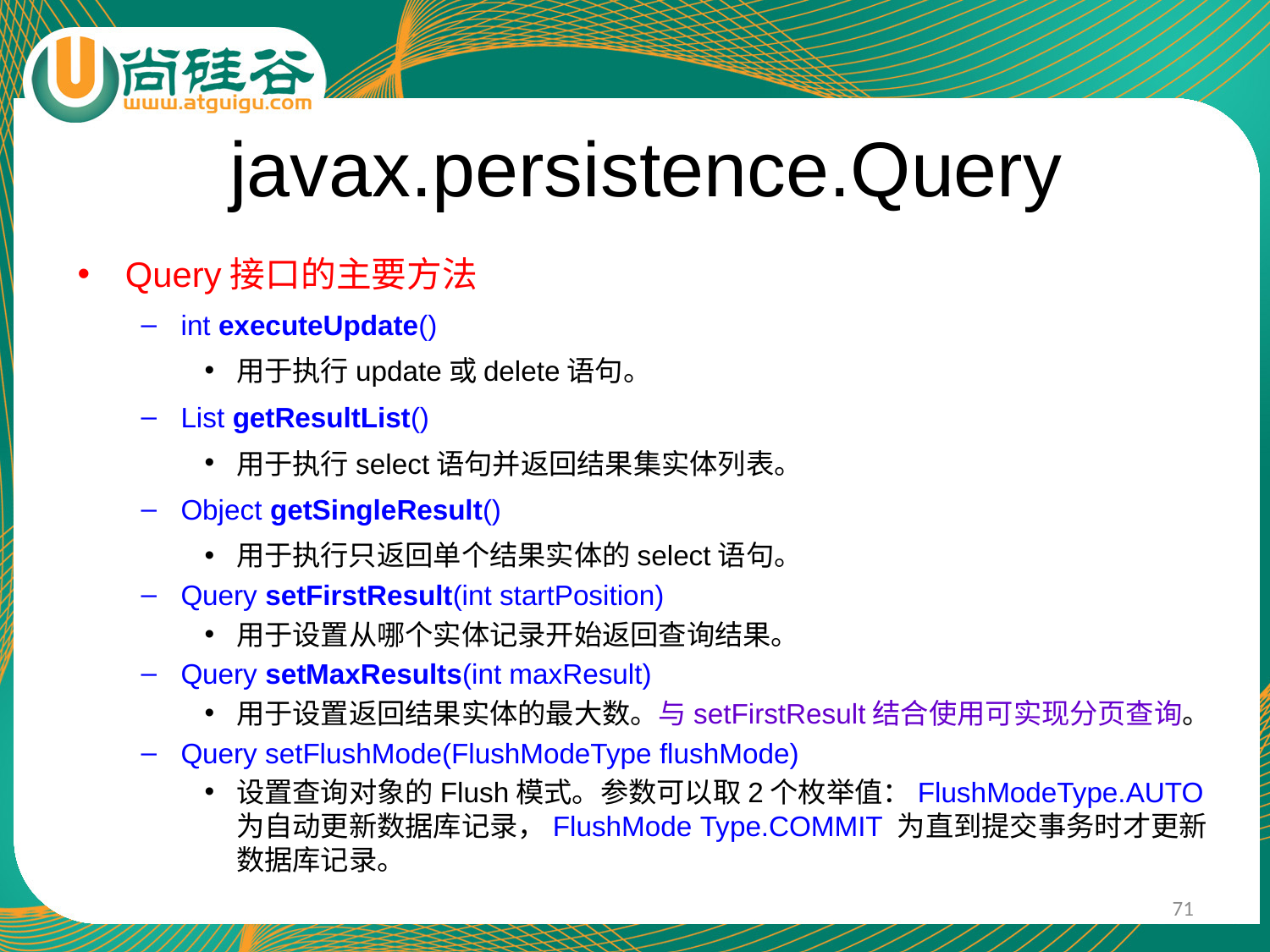

# javax.persistence.Query
Query接口的主要方法
int executeUpdate()
用于执行update或delete语句。
List getResultList()
用于执行select语句并返回结果集实体列表。
Object getSingleResult()
用于执行只返回单个结果实体的select语句。
Query setFirstResult(int startPosition)
用于设置从哪个实体记录开始返回查询结果。
Query setMaxResults(int maxResult)
用于设置返回结果实体的最大数。与setFirstResult结合使用可实现分页查询。
Query setFlushMode(FlushModeType flushMode)
设置查询对象的Flush模式。参数可以取2个枚举值：FlushModeType.AUTO 为自动更新数据库记录，FlushMode Type.COMMIT 为直到提交事务时才更新数据库记录。

71